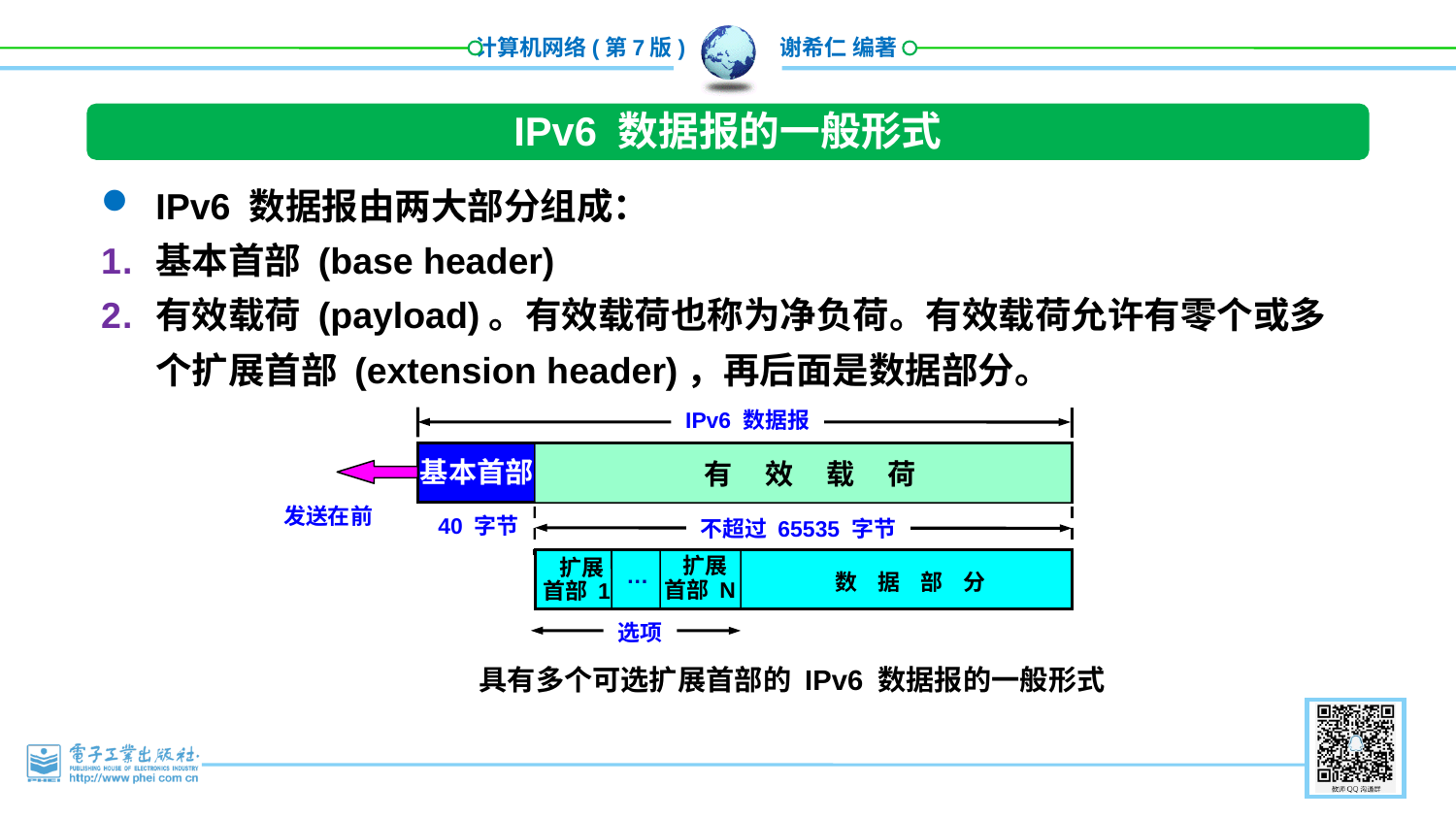

IPv6 数据报的一般形式

IPv6 数据报由两大部分组成：
基本首部 (base header)
有效载荷 (payload)。有效载荷也称为净负荷。有效载荷允许有零个或多个扩展首部 (extension header)，再后面是数据部分。
IPv6 数据报

有     效     载     荷
基本首部

发送在前
40 字节
不超过 65535 字节

 扩展
首部 N
 扩展
首部 1

 …
数    据    部    分
选项

具有多个可选扩展首部的 IPv6 数据报的一般形式